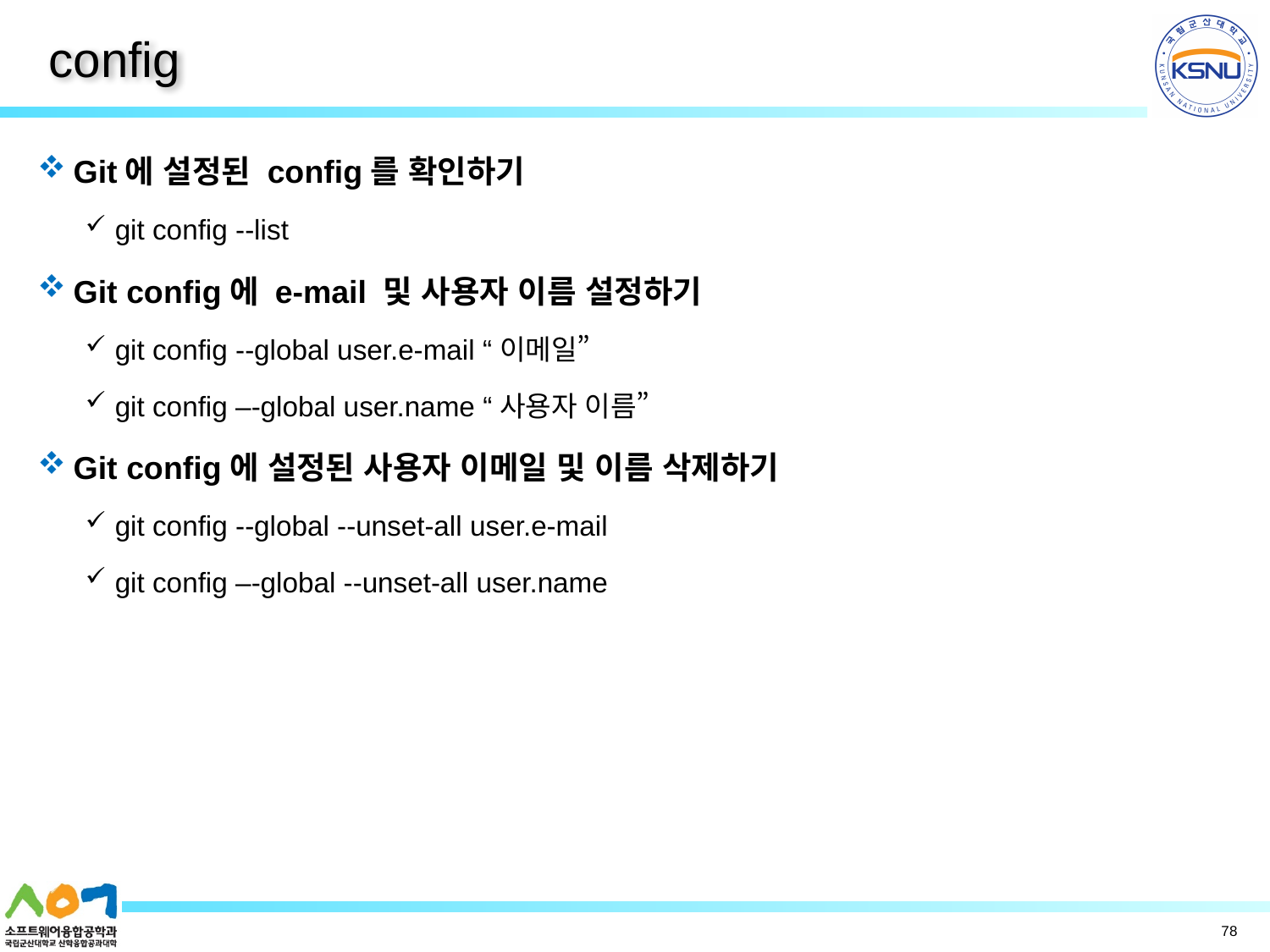

# config
Git에 설정된 config를 확인하기
git config --list
Git config에 e-mail 및 사용자 이름 설정하기
git config --global user.e-mail “이메일”
git config –-global user.name “사용자 이름”
Git config에 설정된 사용자 이메일 및 이름 삭제하기
git config --global --unset-all user.e-mail
git config –-global --unset-all user.name
78